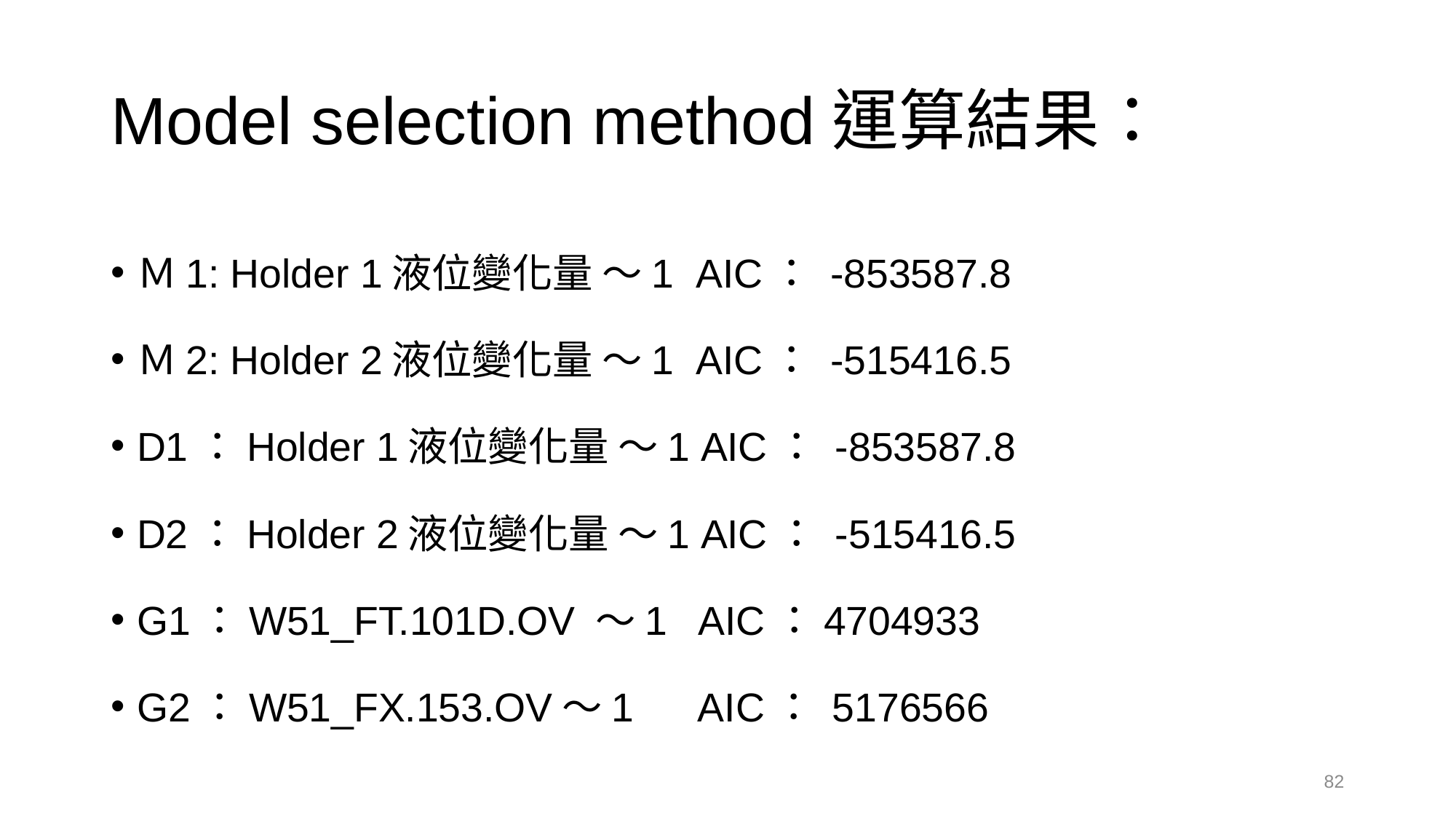

# Model selection method運算結果：
Ｍ1: Holder 1液位變化量 ～1  AIC： -853587.8
Ｍ2: Holder 2液位變化量 ～1  AIC： -515416.5
D1：Holder 1液位變化量 ～1 AIC： -853587.8
D2：Holder 2液位變化量 ～1 AIC： -515416.5
G1：W51_FT.101D.OV ～1   AIC：4704933
G2：W51_FX.153.OV～1      AIC： 5176566

82